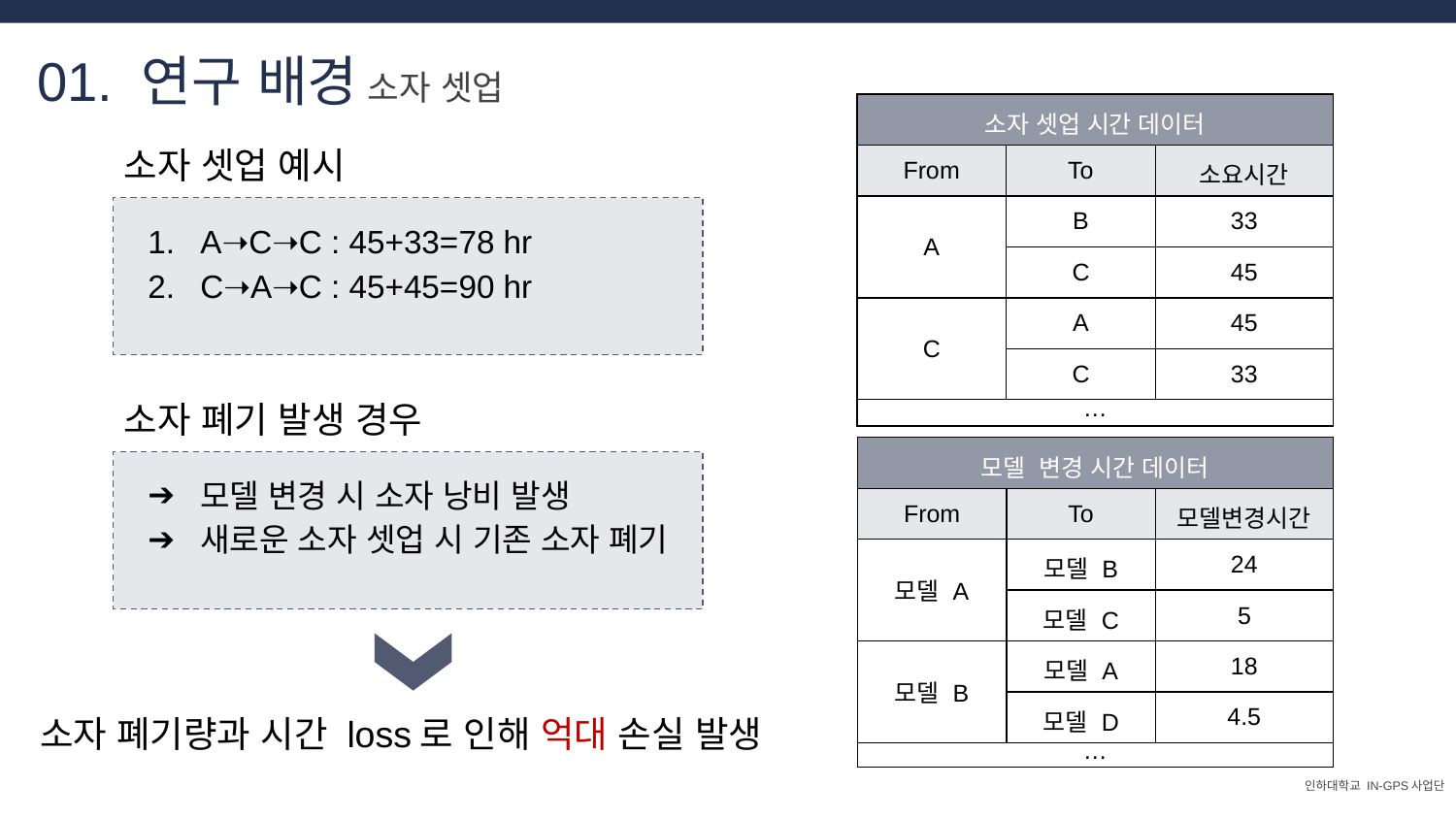

01. 연구 배경
소자 셋업
| 소자 셋업 시간 데이터 |  |  |  |
| --- | --- | --- | --- |
| From | To | 소요시간 |  |
| A | B | 33 |  |
|  | C | 45 |  |
| C | A | 45 |  |
|  | C | 33 |  |
|  |  |  |  |
소자 셋업 예시
A➝C➝C : 45+33=78 hr
C➝A➝C : 45+45=90 hr

…
소자 폐기 발생 경우
| 모델 변경 시간 데이터 |  |  |  |
| --- | --- | --- | --- |
| From | To | 모델변경시간 |  |
| 모델 A | 모델 B | 24 |  |
|  | 모델 C | 5 |  |
| 모델 B | 모델 A | 18 |  |
|  | 모델 D | 4.5 |  |
|  |  |  |  |
모델 변경 시 소자 낭비 발생
새로운 소자 셋업 시 기존 소자 폐기

소자 폐기량과 시간 loss로 인해 억대 손실 발생
…